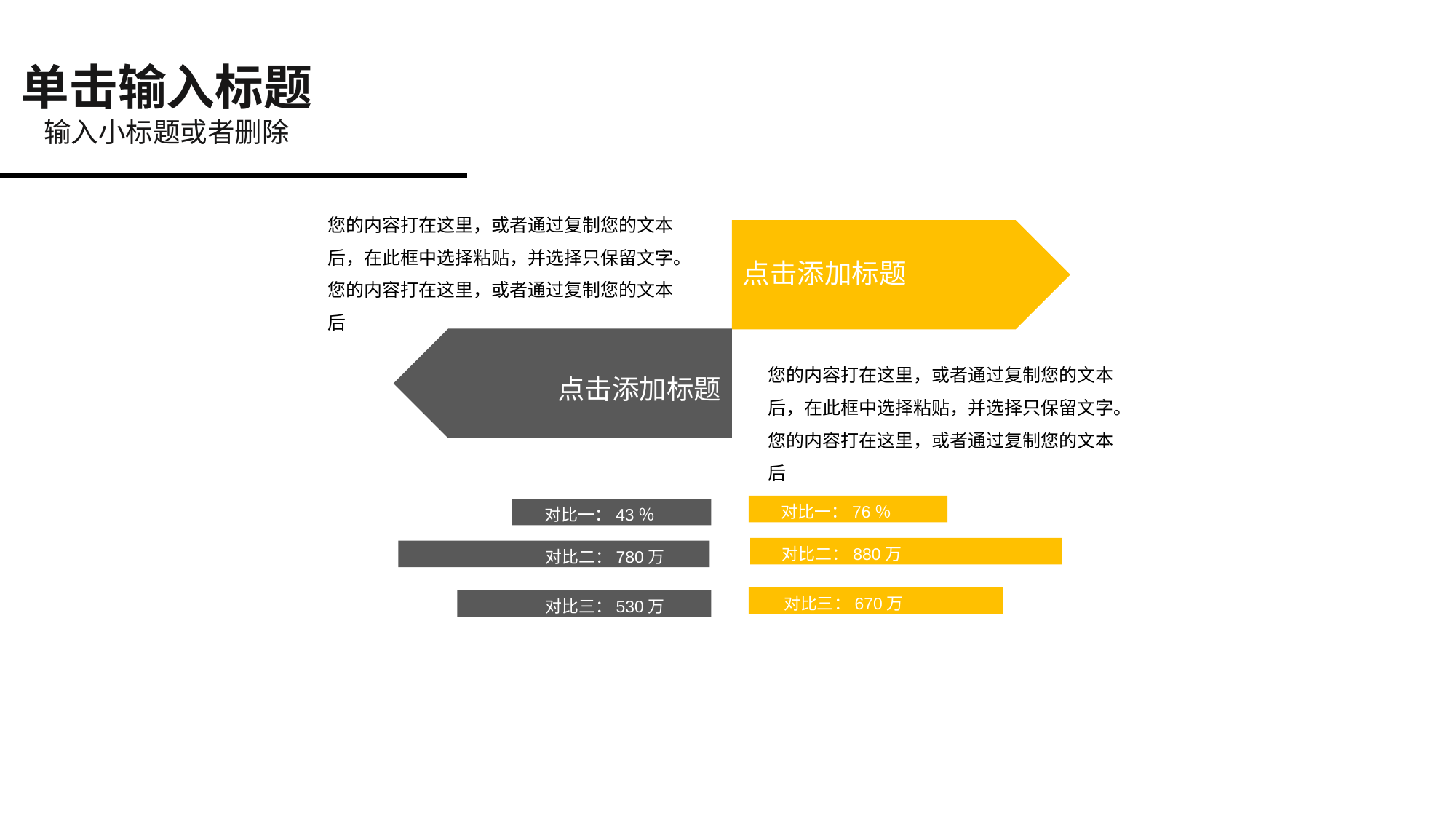

单击输入标题
输入小标题或者删除
您的内容打在这里，或者通过复制您的文本后，在此框中选择粘贴，并选择只保留文字。您的内容打在这里，或者通过复制您的文本后

点击添加标题

您的内容打在这里，或者通过复制您的文本后，在此框中选择粘贴，并选择只保留文字。您的内容打在这里，或者通过复制您的文本后
点击添加标题

对比一：76％

对比一：43％
对比二：880万

对比二：780万

对比三：670万

对比三：530万